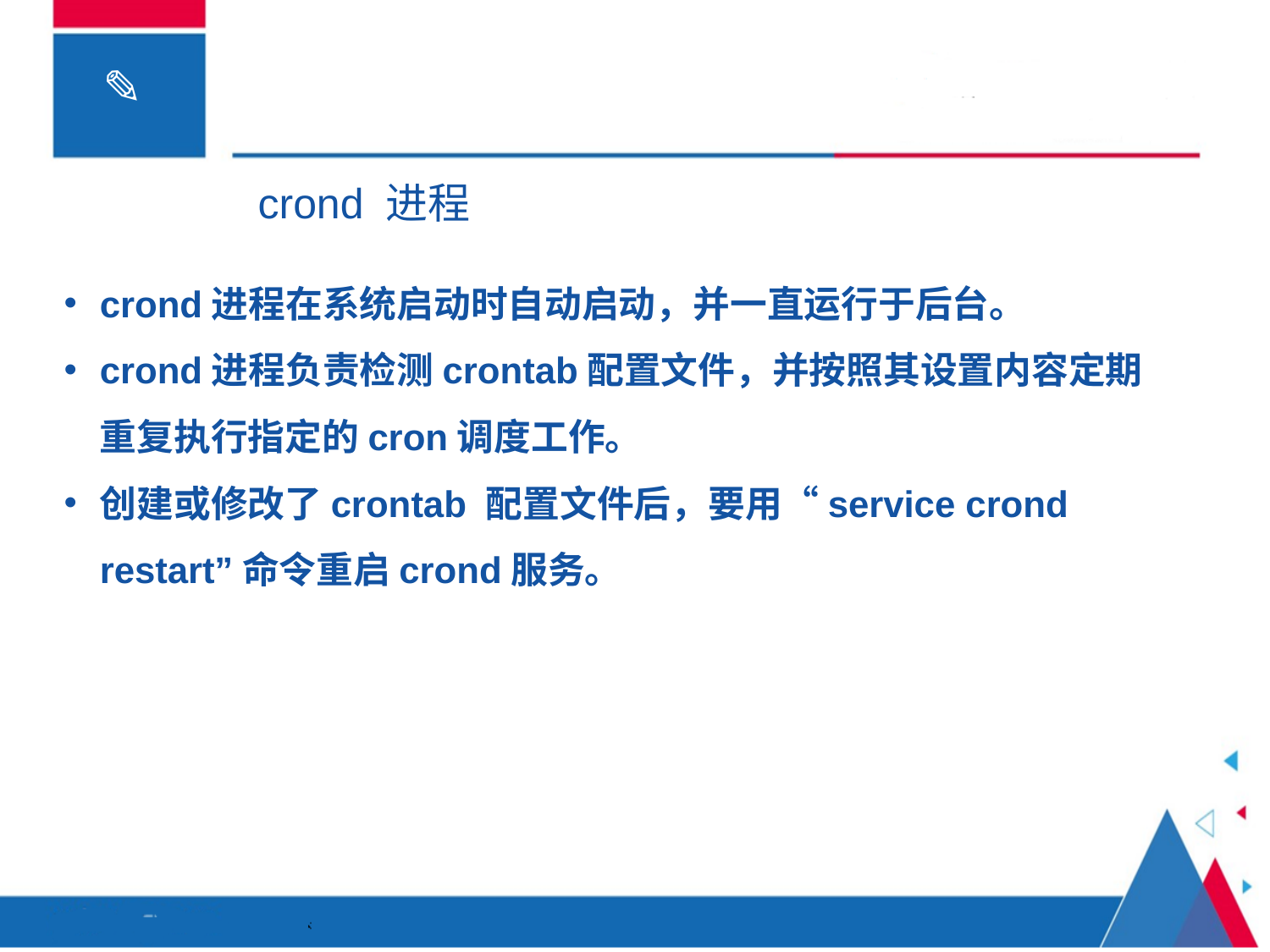

crond 进程
crond进程在系统启动时自动启动，并一直运行于后台。
crond进程负责检测crontab配置文件，并按照其设置内容定期重复执行指定的cron调度工作。
创建或修改了crontab 配置文件后，要用“service crond restart”命令重启crond服务。